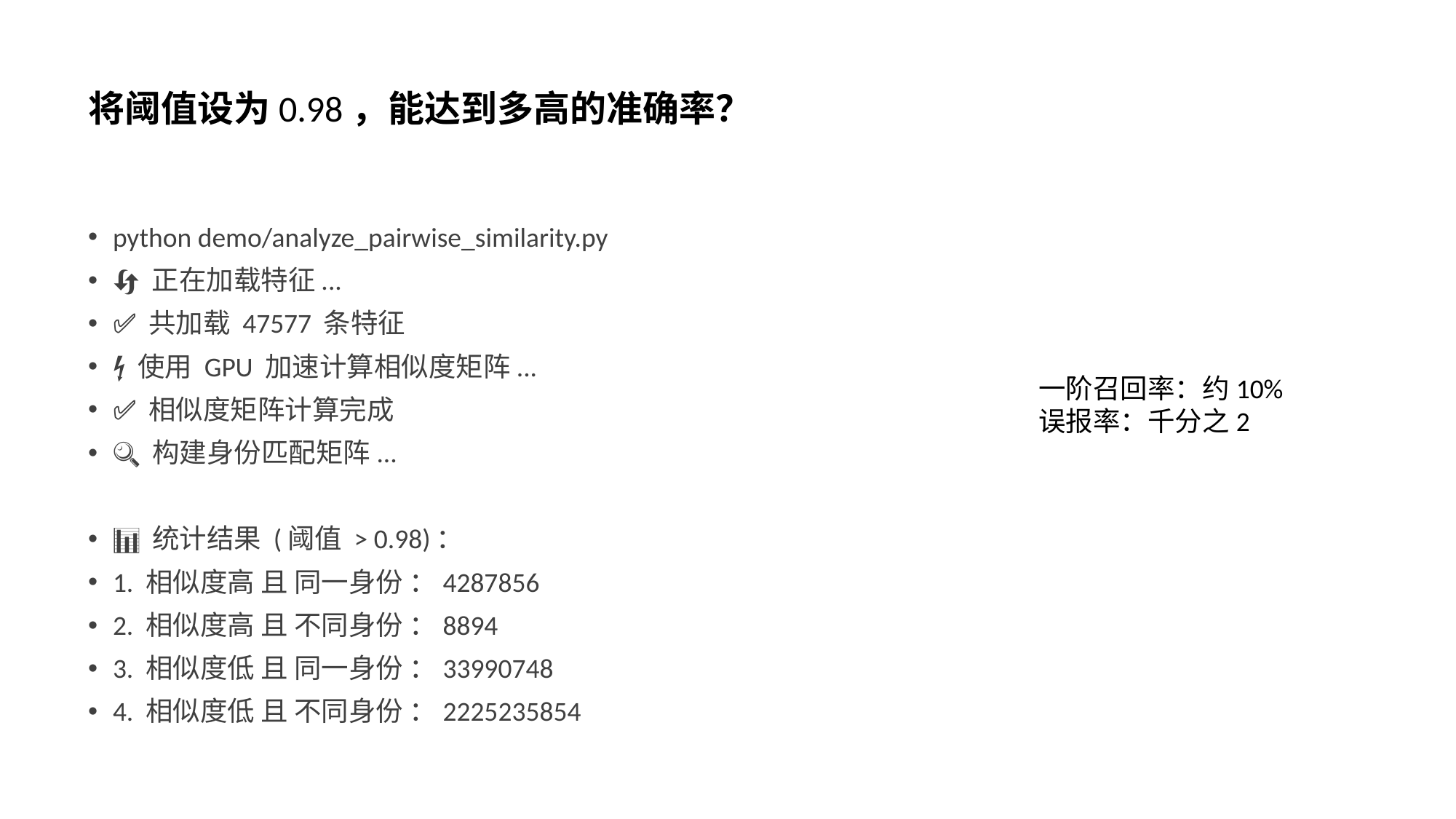

# 将阈值设为0.98，能达到多高的准确率？
python demo/analyze_pairwise_similarity.py
🔄 正在加载特征...
✅ 共加载 47577 条特征
⚡ 使用 GPU 加速计算相似度矩阵...
✅ 相似度矩阵计算完成
🔍 构建身份匹配矩阵...

📊 统计结果 (阈值 > 0.98)：
1. 相似度高 且 同一身份 ：4287856
2. 相似度高 且 不同身份 ：8894
3. 相似度低 且 同一身份 ：33990748
4. 相似度低 且 不同身份 ：2225235854
一阶召回率：约10%
误报率：千分之2